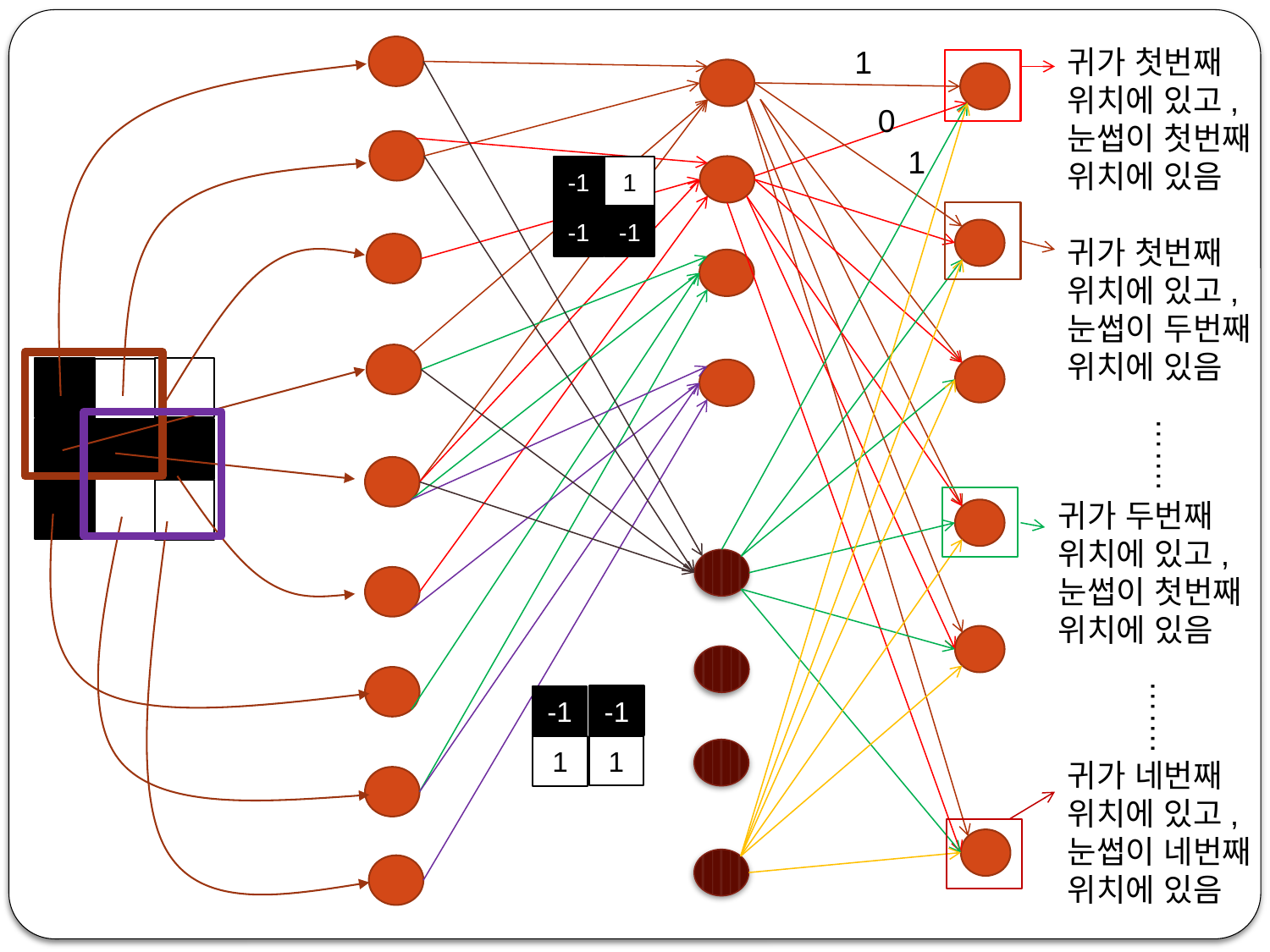

1
귀가 첫번째
위치에 있고,
눈썹이 첫번째
위치에 있음

0

1

1
-1

-1
-1

귀가 첫번째
위치에 있고,
눈썹이 두번째
위치에 있음

…….

귀가 두번째
위치에 있고,
눈썹이 첫번째
위치에 있음

…….
-1
-1
1
1

귀가 네번째
위치에 있고,
눈썹이 네번째
위치에 있음